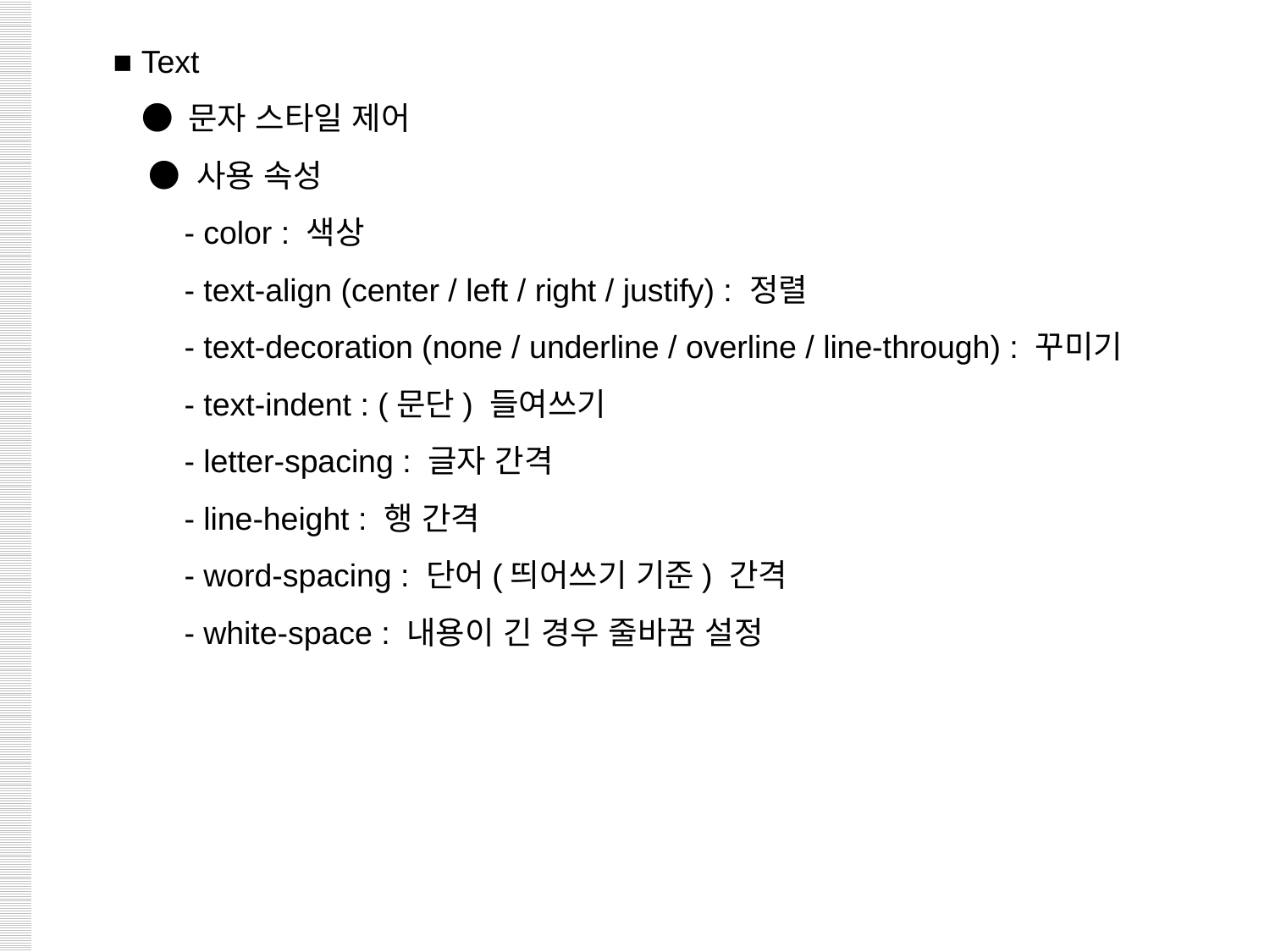

■ Text
    ● 문자 스타일 제어
    ● 사용 속성
        - color : 색상
        - text-align (center / left / right / justify) : 정렬
        - text-decoration (none / underline / overline / line-through) : 꾸미기
        - text-indent : (문단) 들여쓰기
        - letter-spacing : 글자 간격
        - line-height : 행 간격
        - word-spacing : 단어(띄어쓰기 기준) 간격
        - white-space : 내용이 긴 경우 줄바꿈 설정